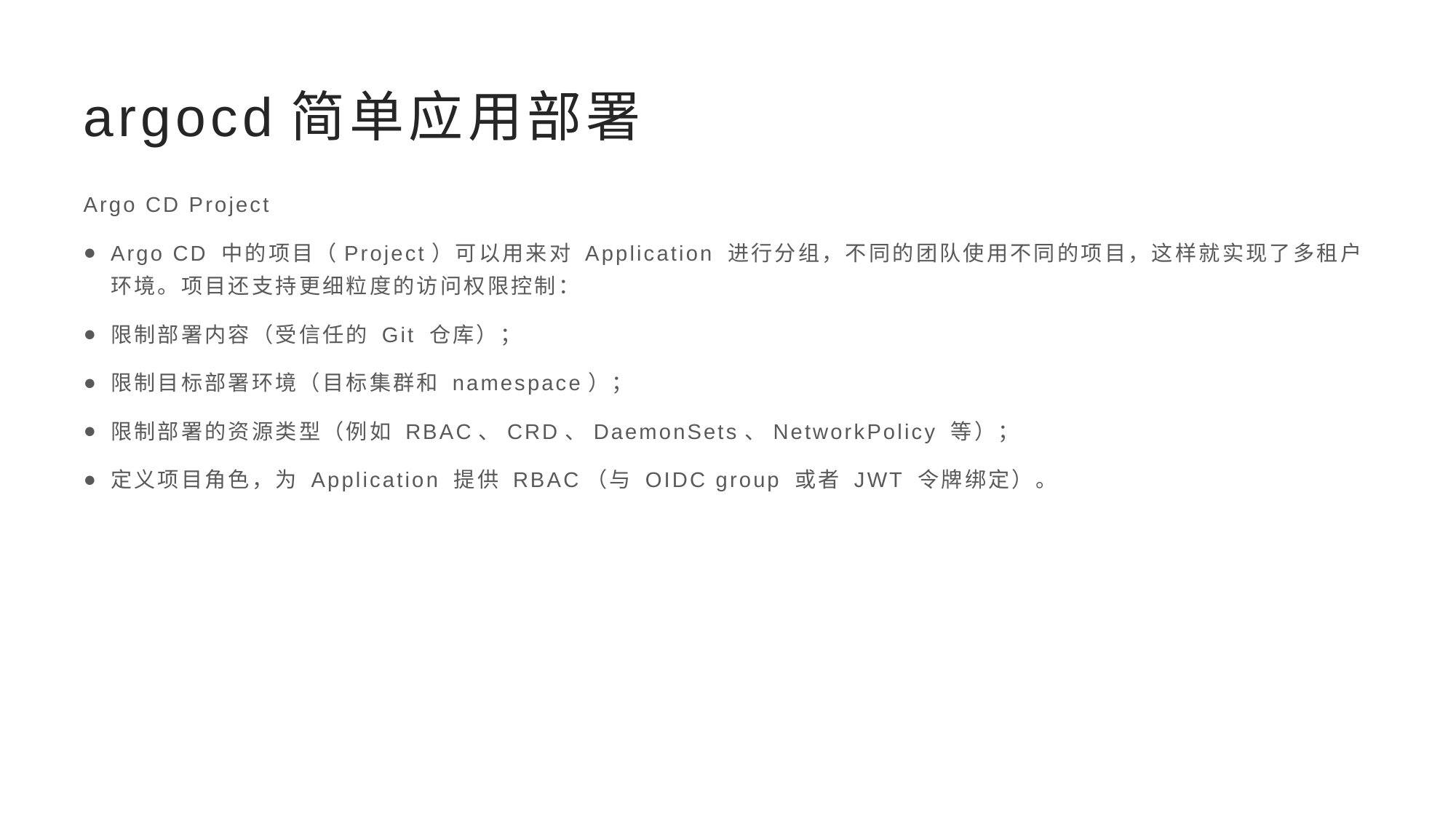

# argocd简单应用部署
Argo CD Project
Argo CD 中的项目（Project）可以用来对 Application 进行分组，不同的团队使用不同的项目，这样就实现了多租户环境。项目还支持更细粒度的访问权限控制：
限制部署内容（受信任的 Git 仓库）；
限制目标部署环境（目标集群和 namespace）；
限制部署的资源类型（例如 RBAC、CRD、DaemonSets、NetworkPolicy 等）；
定义项目角色，为 Application 提供 RBAC（与 OIDC group 或者 JWT 令牌绑定）。